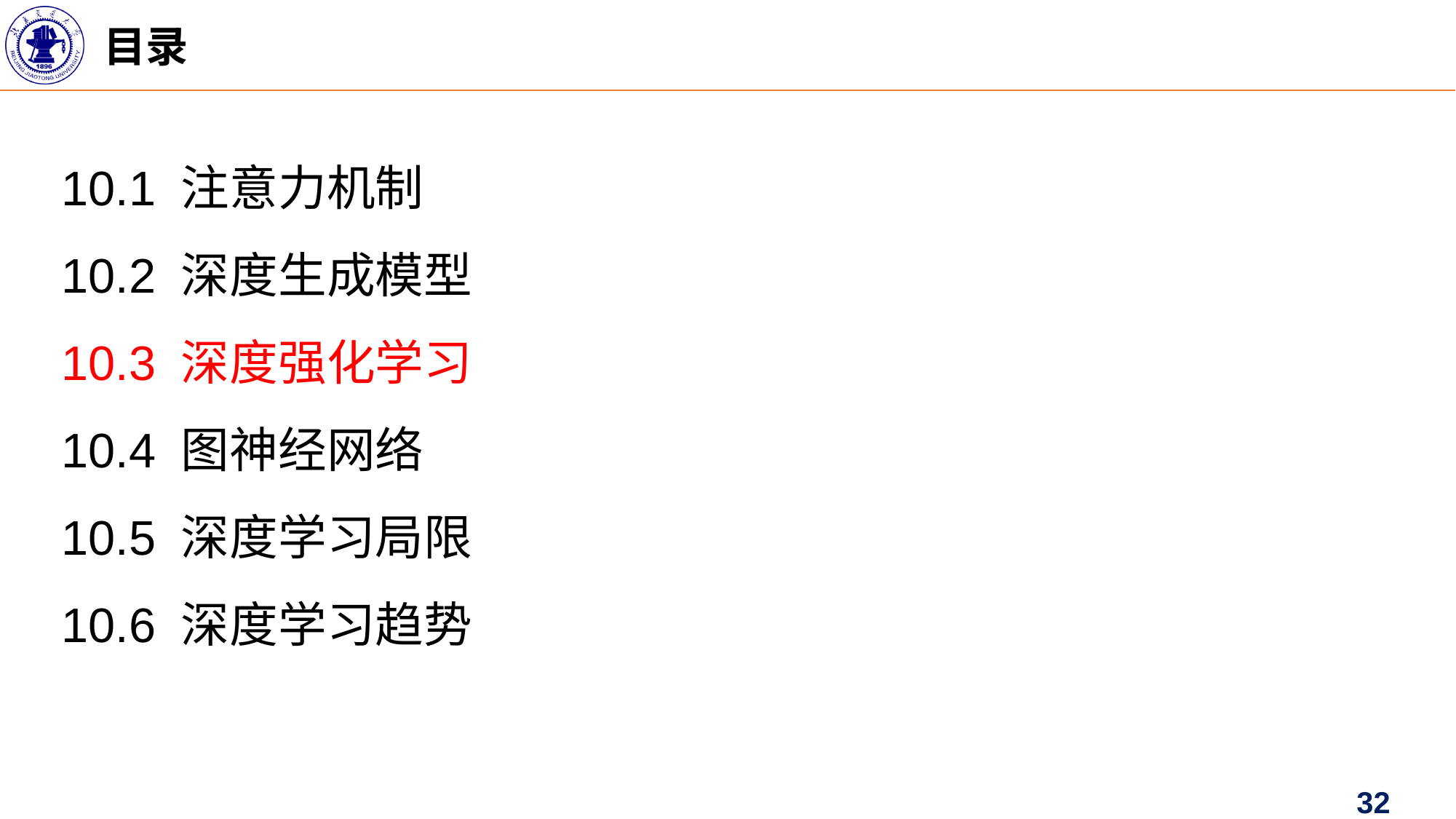

目录
10.1 注意力机制
10.2 深度生成模型
10.3 深度强化学习
10.4 图神经网络
10.5 深度学习局限
10.6 深度学习趋势